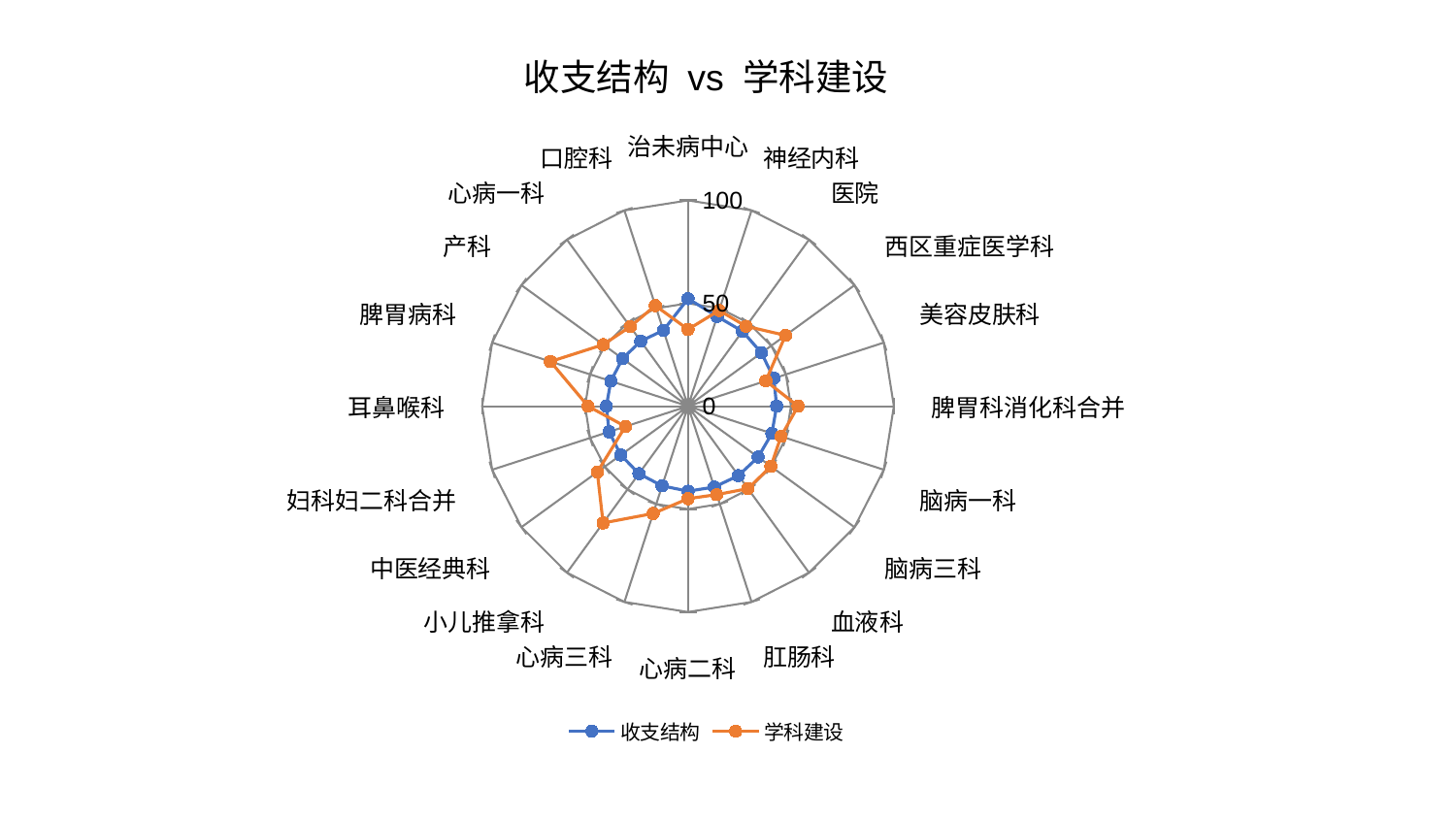

### Chart: 收支结构 vs 学科建设

| Category | 收支结构 | 学科建设 |
|---|---|---|
| 治未病中心 | 52.24362413450856 | 37.31560083769847 |
| 神经内科 | 45.85965595344539 | 48.92416106804225 |
| 医院 | 45.03538240070086 | 48.012410380761324 |
| 西区重症医学科 | 44.088187031679986 | 58.56042462702723 |
| 美容皮肤科 | 43.87468420818759 | 39.77787918886678 |
| 脾胃科消化科合并 | 43.058555697134665 | 53.46486582224881 |
| 脑病一科 | 42.880058382718396 | 47.532825936378565 |
| 脑病三科 | 42.10706874940177 | 49.78590496574809 |
| 血液科 | 41.71360205722501 | 49.52080392822813 |
| 肛肠科 | 41.322934976906495 | 45.19188678822826 |
| 心病二科 | 41.307017941578586 | 44.958047508031505 |
| 心病三科 | 40.71187923248934 | 54.83359223759137 |
| 小儿推拿科 | 40.550139769854326 | 70.14827475219944 |
| 中医经典科 | 40.35012494608849 | 54.46232808589673 |
| 妇科妇二科合并 | 40.283357567473395 | 31.969959039731336 |
| 耳鼻喉科 | 39.66808276242008 | 48.570667519775604 |
| 脾胃病科 | 39.4063471339369 | 70.24403051827142 |
| 产科 | 39.323351704445614 | 50.912377910551875 |
| 心病一科 | 39.06198604842938 | 47.760037239158194 |
| 口腔科 | 38.74865497860706 | 51.39586014926649 |
68